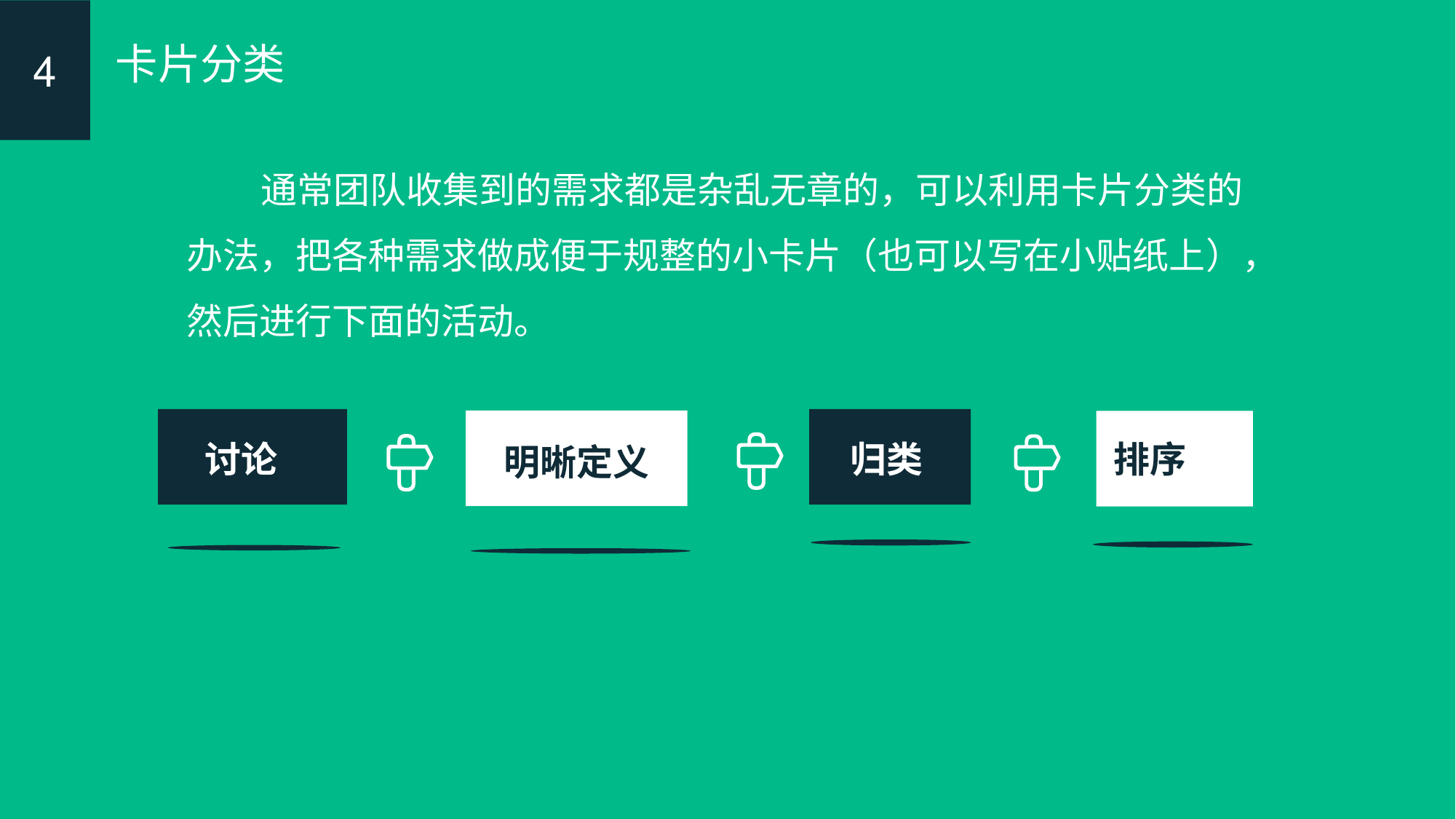

4
卡片分类
        通常团队收集到的需求都是杂乱无章的，可以利用卡片分类的办法，把各种需求做成便于规整的小卡片（也可以写在小贴纸上），然后进行下面的活动。

归类
讨论
排序

明晰定义